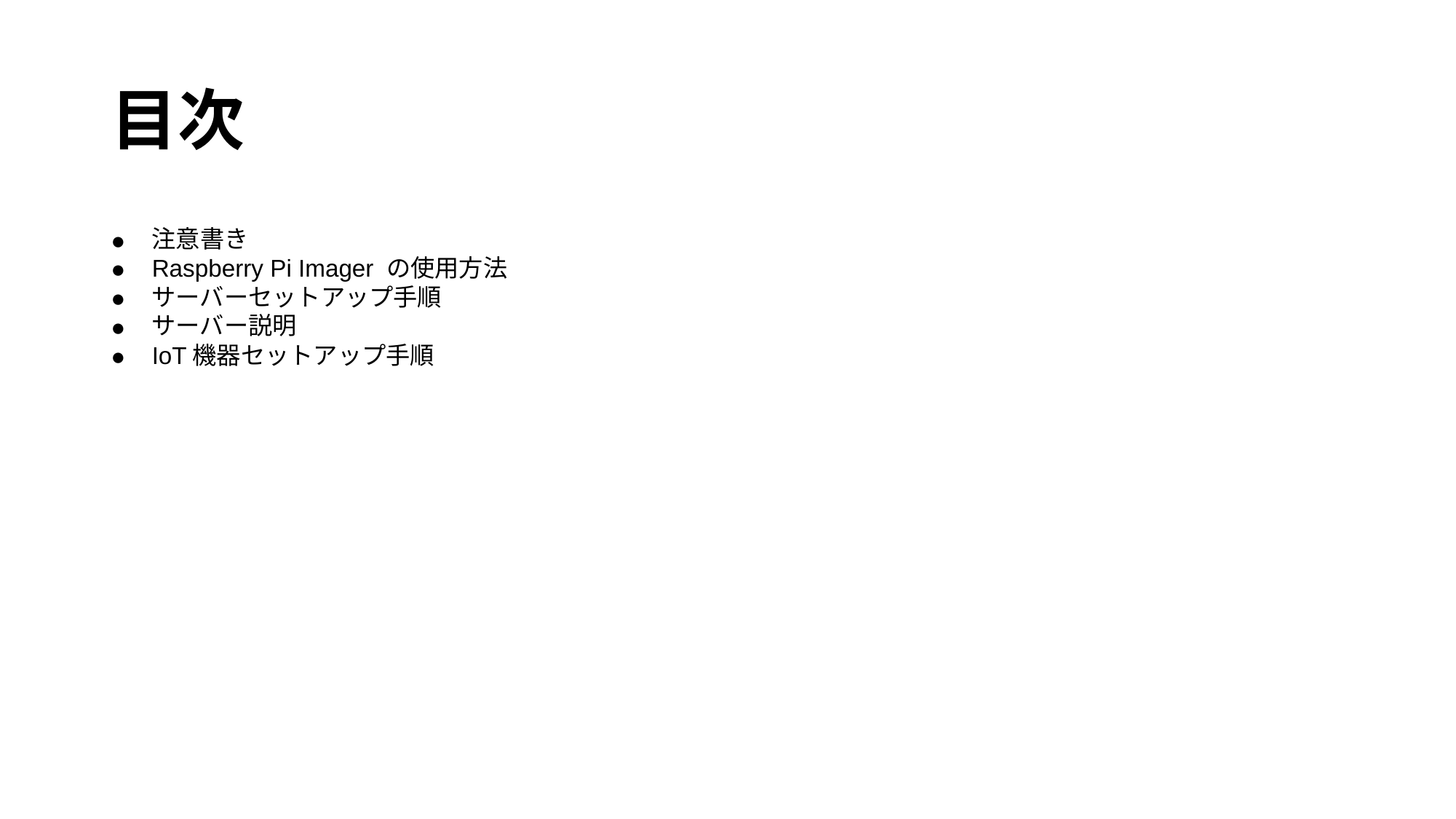

# 目次
注意書き
Raspberry Pi Imager の使用方法
サーバーセットアップ手順
サーバー説明
IoT機器セットアップ手順